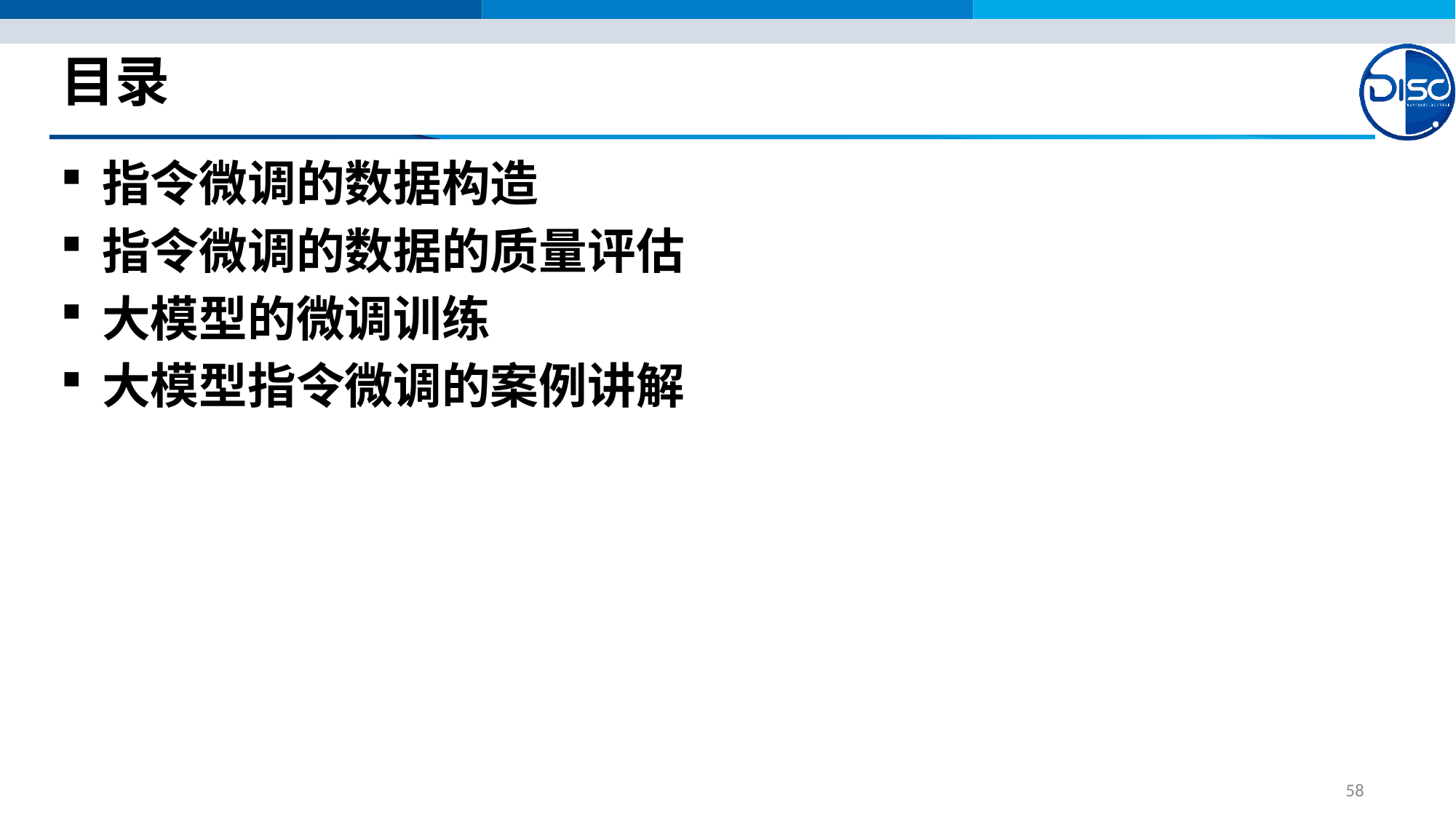

# 目录
指令微调的数据构造
指令微调的数据的质量评估
大模型的微调训练
大模型指令微调的案例讲解

58